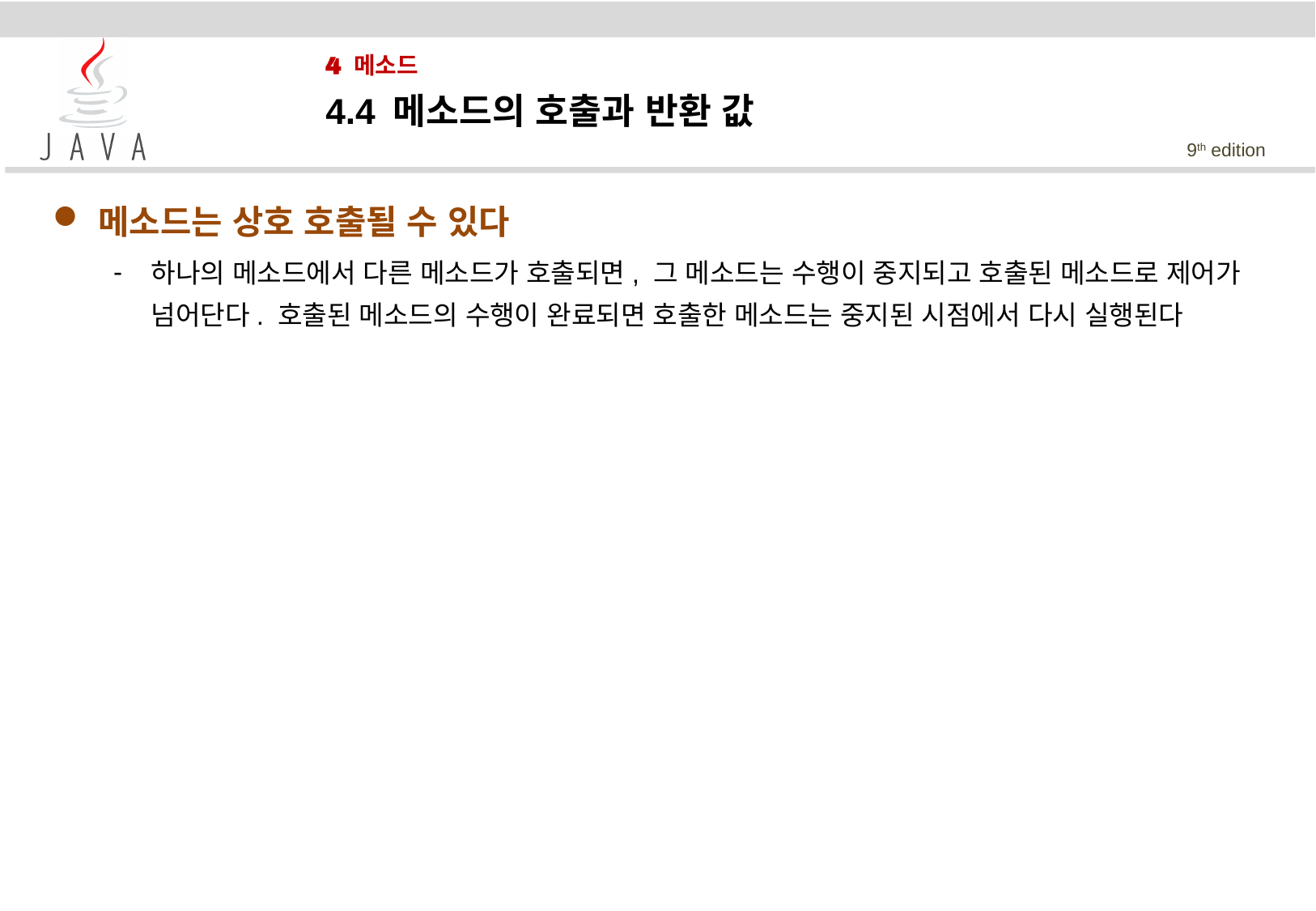

# 4 메소드
4.4 메소드의 호출과 반환 값
메소드는 상호 호출될 수 있다
하나의 메소드에서 다른 메소드가 호출되면, 그 메소드는 수행이 중지되고 호출된 메소드로 제어가 넘어단다. 호출된 메소드의 수행이 완료되면 호출한 메소드는 중지된 시점에서 다시 실행된다